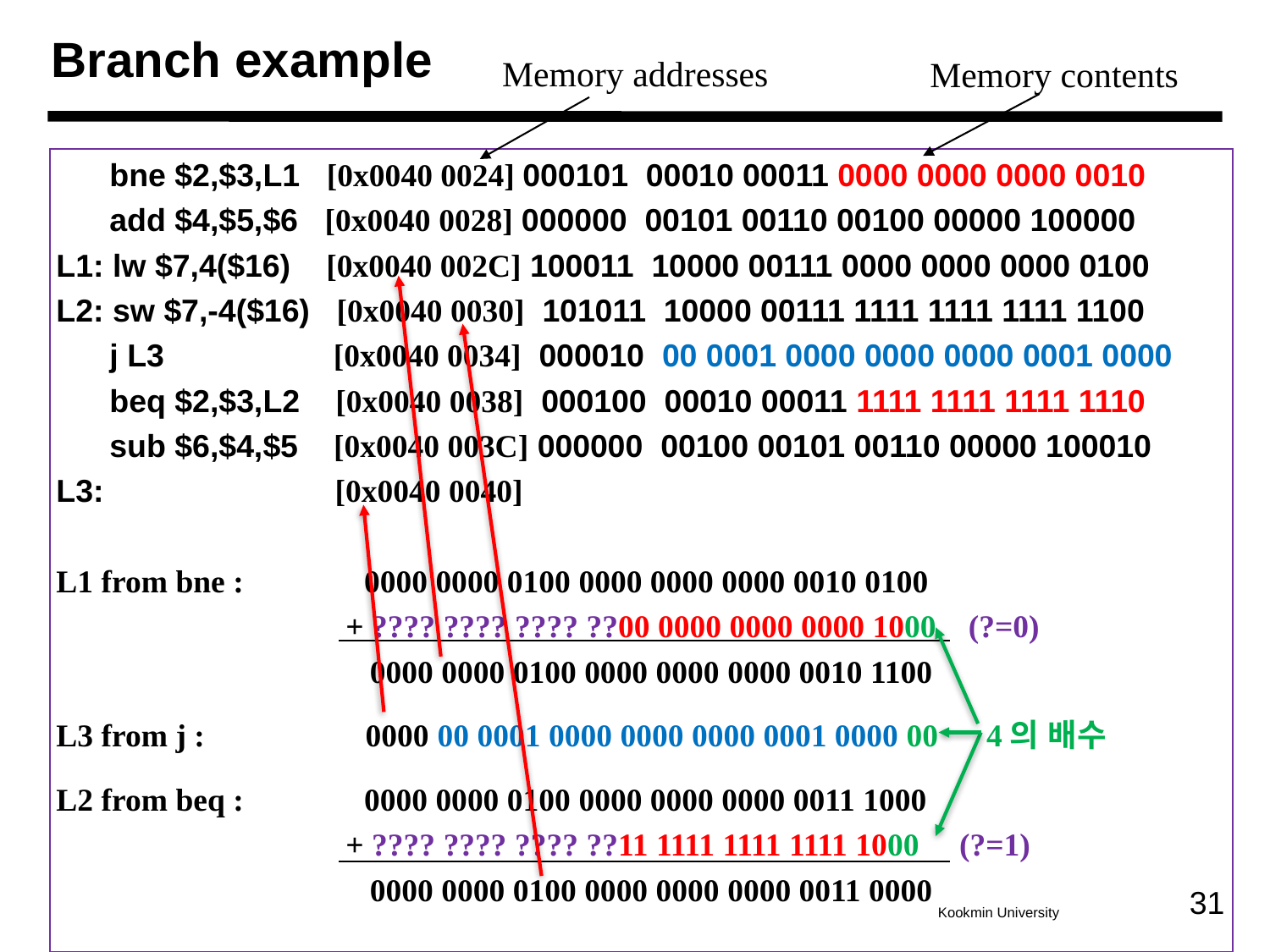

Branch example
Memory addresses
Memory contents

      bne $2,$3,L1   [0x0040 0024] 000101  00010 00011 0000 0000 0000 0010
      add $4,$5,$6   [0x0040 0028] 000000  00101 00110 00100 00000 100000
L1: lw $7,4($16)    [0x0040 002C] 100011  10000 00111 0000 0000 0000 0100
L2: sw $7,-4($16)   [0x0040 0030]  101011  10000 00111 1111 1111 1111 1100
      j L3                   [0x0040 0034]  000010  00 0001 0000 0000 0000 0001 0000
      beq $2,$3,L2    [0x0040 0038]  000100  00010 00011 1111 1111 1111 1110
      sub $6,$4,$5    [0x0040 003C] 000000  00100 00101 00110 00000 100010
L3:                          [0x0040 0040]

L1 from bne :               0000 0000 0100 0000 0000 0000 0010 0100
                                    + ???? ???? ???? ??00 0000 0000 0000 1000    (?=0)
                                       0000 0000 0100 0000 0000 0000 0010 1100
L3 from j :                    0000 00 0001 0000 0000 0000 0001 0000 00      4의 배수
L2 from beq :               0000 0000 0100 0000 0000 0000 0011 1000
                                    + ???? ???? ???? ??11 1111 1111 1111 1000     (?=1)
                                       0000 0000 0100 0000 0000 0000 0011 0000

31